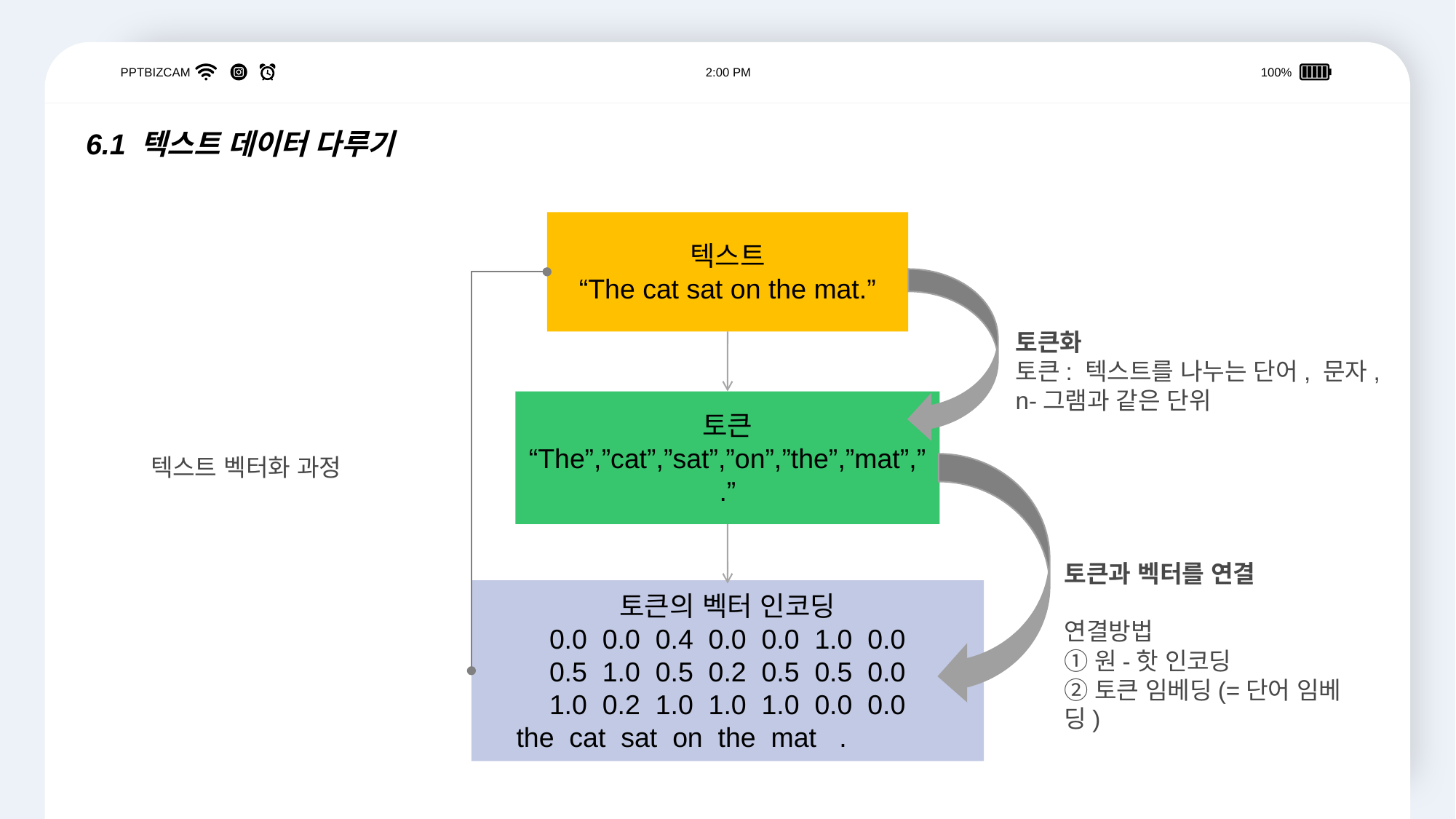

PPTBIZCAM
2:00 PM
100%

6.1 텍스트 데이터 다루기
텍스트
“The cat sat on the mat.”

토큰화
토큰: 텍스트를 나누는 단어, 문자,
n-그램과 같은 단위
토큰
“The”,”cat”,”sat”,”on”,”the”,”mat”,”.”
텍스트 벡터화 과정

토큰과 벡터를 연결

연결방법
①원-핫 인코딩
②토큰 임베딩(=단어 임베딩)
토큰의 벡터 인코딩
0.0  0.0  0.4  0.0  0.0  1.0  0.0
0.5  1.0  0.5  0.2  0.5  0.5  0.0
1.0  0.2  1.0  1.0  1.0  0.0  0.0
the  cat  sat  on  the  mat   .